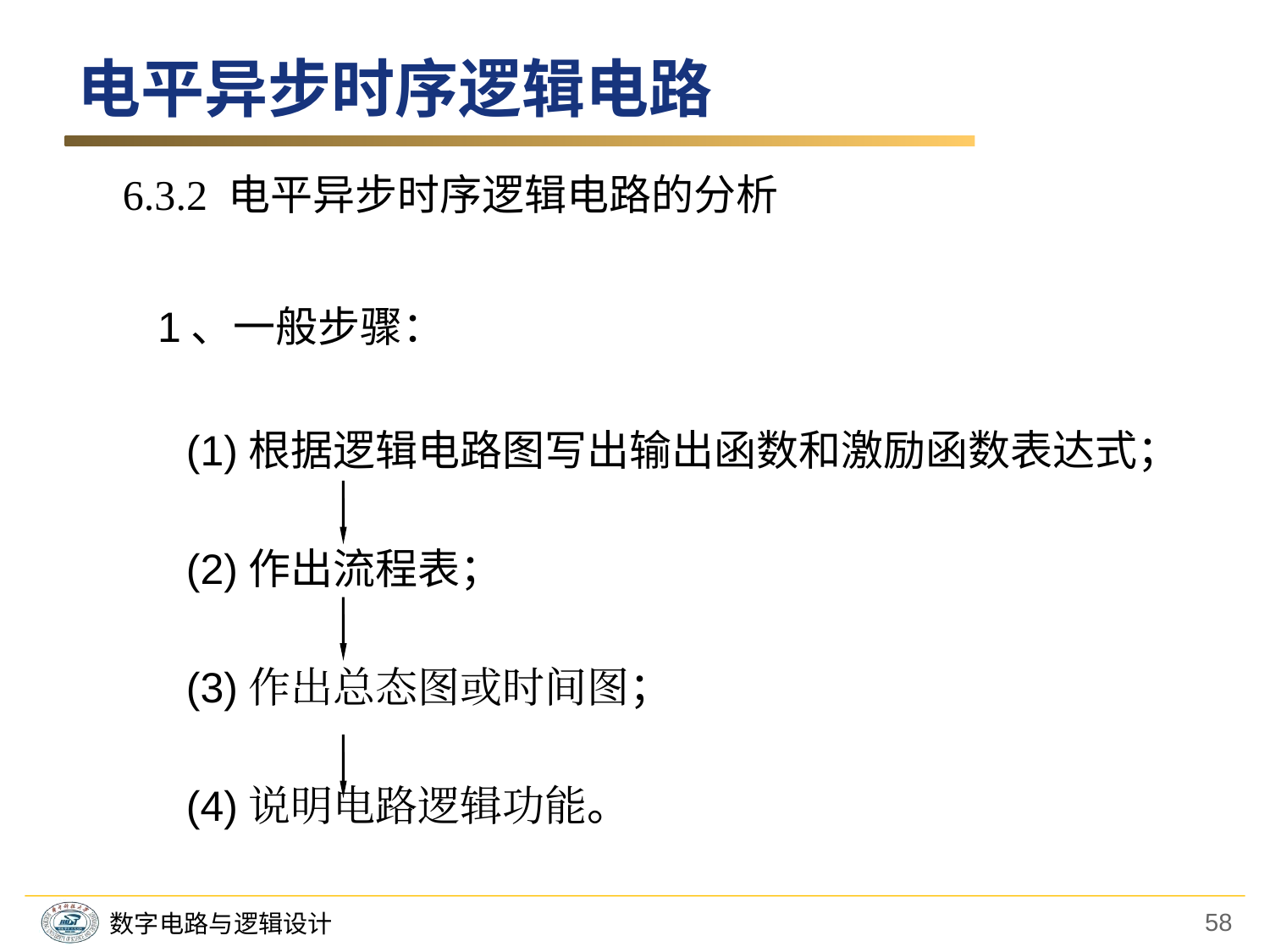

电平异步时序逻辑电路
6.3.2 电平异步时序逻辑电路的分析
1、一般步骤：
　　(1)根据逻辑电路图写出输出函数和激励函数表达式；

　　(2)作出流程表；

　　(3)作出总态图或时间图；

　　(4)说明电路逻辑功能。

58
数字电路与逻辑设计